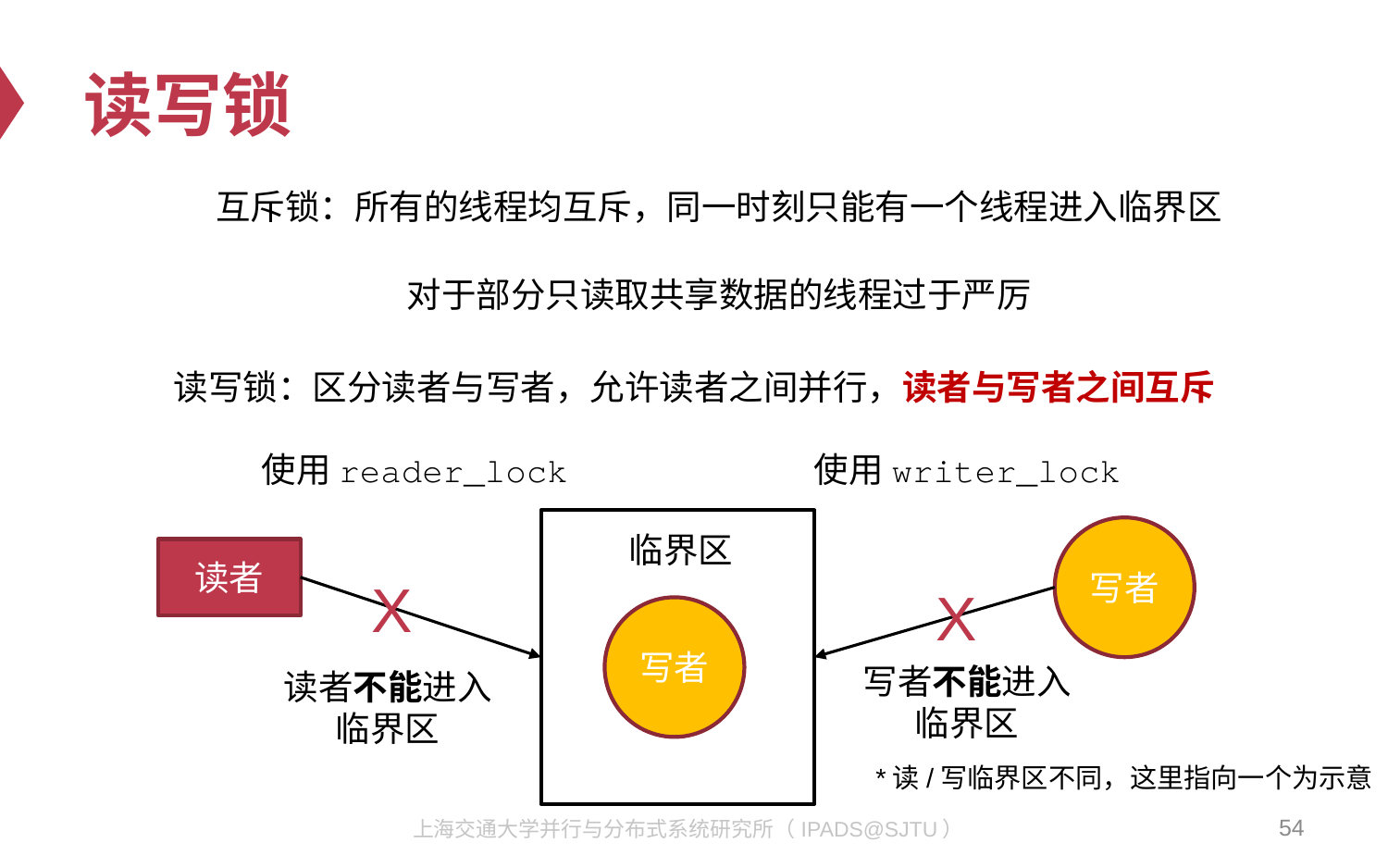

# 读写锁

互斥锁：所有的线程均互斥，同一时刻只能有一个线程进入临界区
对于部分只读取共享数据的线程过于严厉
读写锁：区分读者与写者，允许读者之间并行，读者与写者之间互斥
使用reader_lock
使用writer_lock

写者
临界区
读者
X
X
写者
写者不能进入临界区
读者不能进入临界区
*读/写临界区不同，这里指向一个为示意
54
上海交通大学并行与分布式系统研究所（IPADS@SJTU）